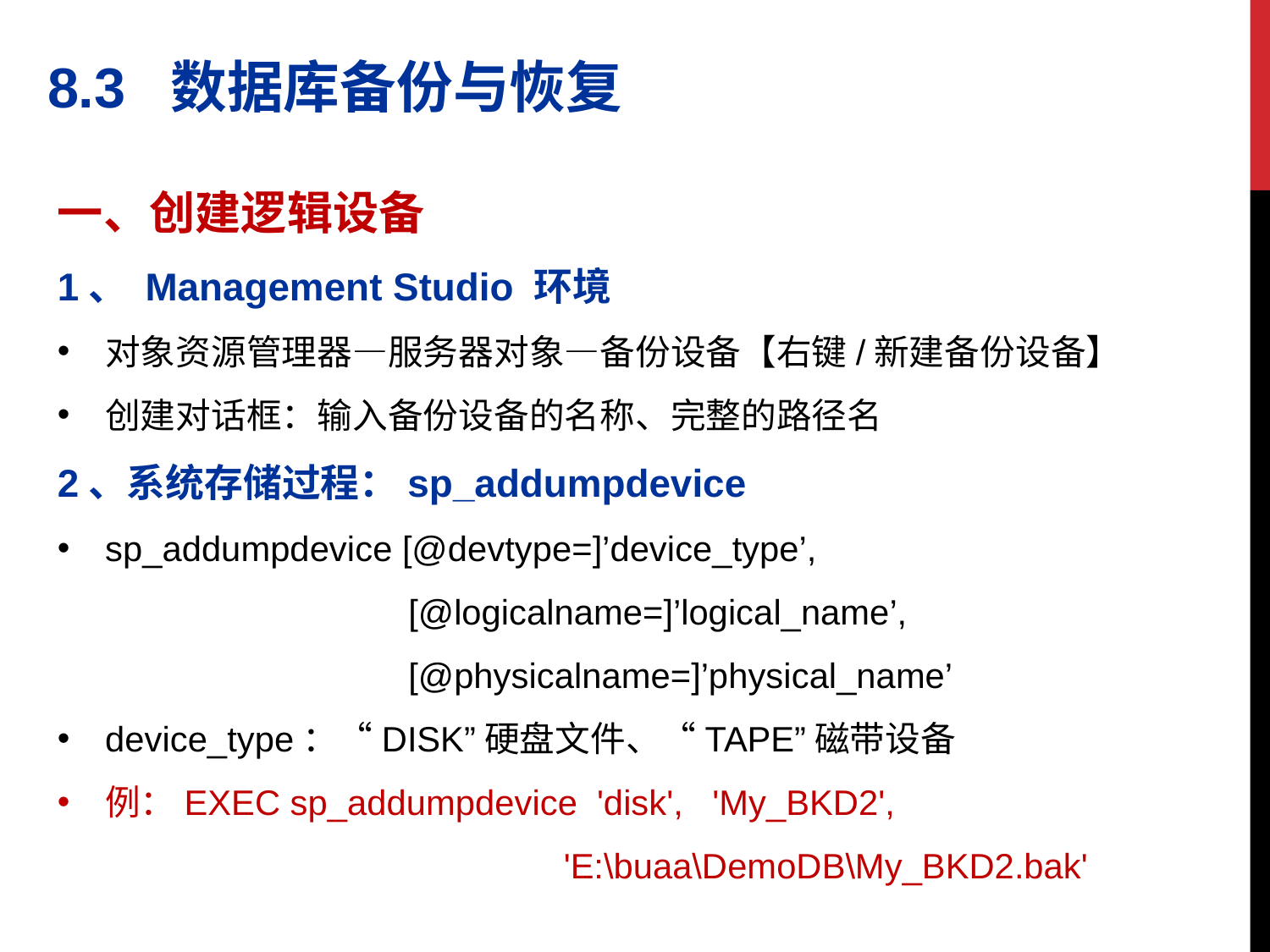

8.3  数据库备份与恢复
一、创建逻辑设备
1、 Management Studio 环境
对象资源管理器—服务器对象—备份设备【右键/新建备份设备】
创建对话框：输入备份设备的名称、完整的路径名
2、系统存储过程：sp_addumpdevice
sp_addumpdevice [@devtype=]’device_type’,
	                       [@logicalname=]’logical_name’,
	                       [@physicalname=]’physical_name’
device_type：“DISK”硬盘文件、“TAPE”磁带设备
例：EXEC sp_addumpdevice  'disk',   'My_BKD2',
                                                    'E:\buaa\DemoDB\My_BKD2.bak'